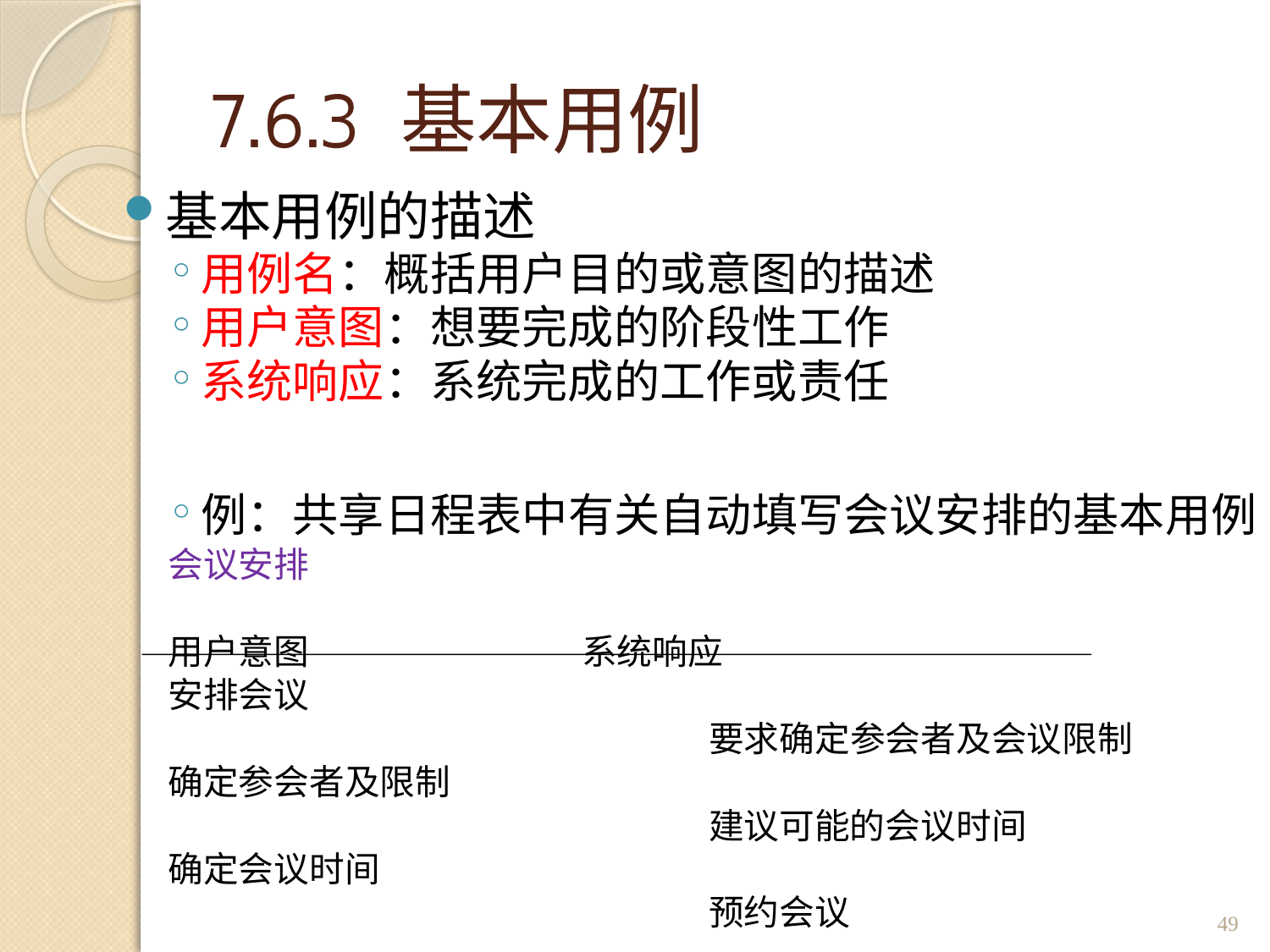

# 7.6.3 基本用例
基本用例的描述
用例名：概括用户目的或意图的描述
用户意图：想要完成的阶段性工作
系统响应：系统完成的工作或责任

例：共享日程表中有关自动填写会议安排的基本用例
会议安排

用户意图			系统响应
安排会议
					要求确定参会者及会议限制
确定参会者及限制
					建议可能的会议时间
确定会议时间
					预约会议

49